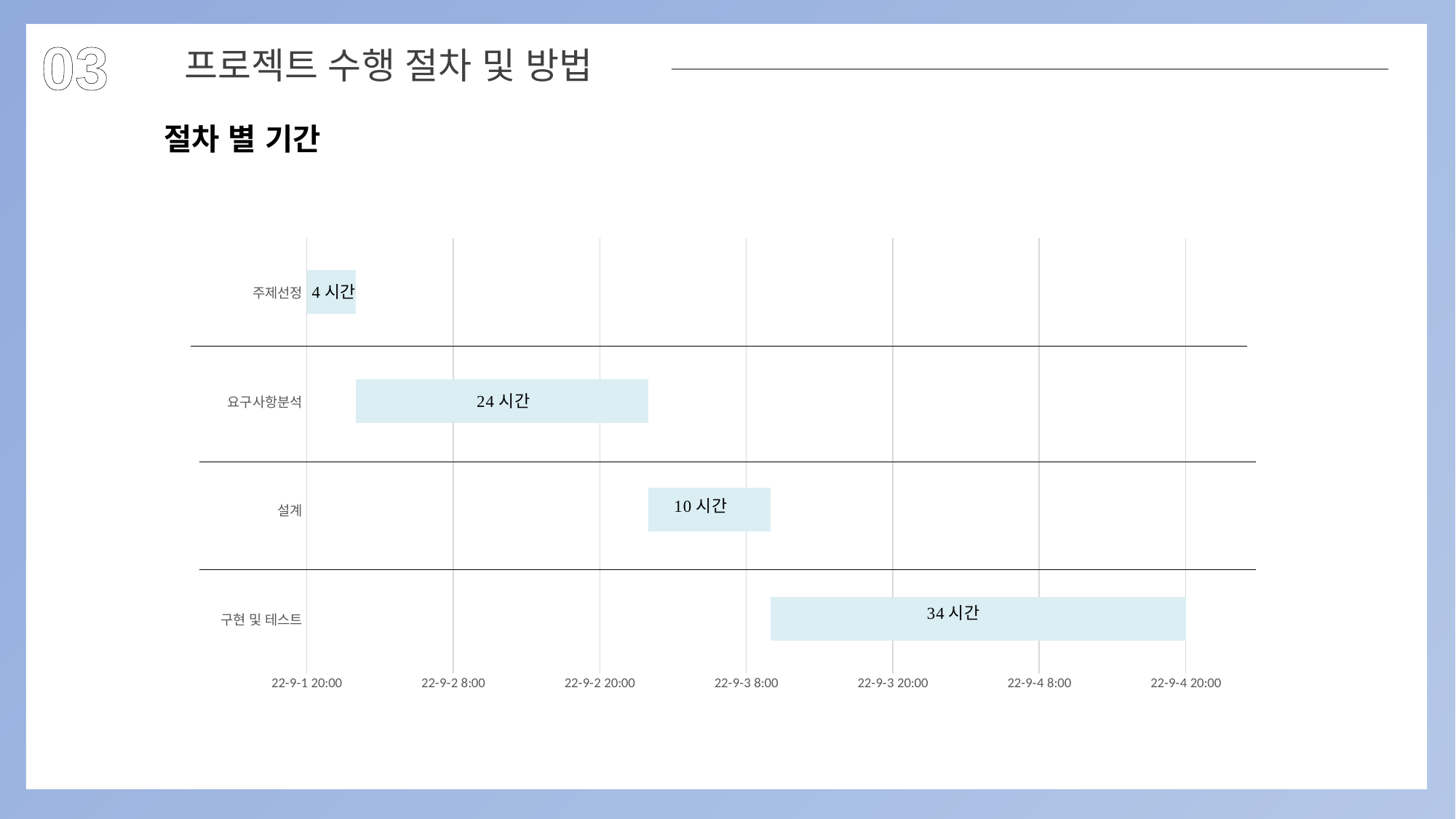

03

프로젝트 수행 절차 및 방법
 절차 별 기간

### Chart

| Category | 시작일 | 기간 |
|---|---|---|
| 주제선정 | 44805.833333333336 | 0.16666666666666666 |
| 요구사항분석 | 44806.0 | 1.0 |
| 설계 | 44807.0 | 0.4166666666666667 |
| 구현 및 테스트 | 44807.416666666664 | 1.4166666666666667 |